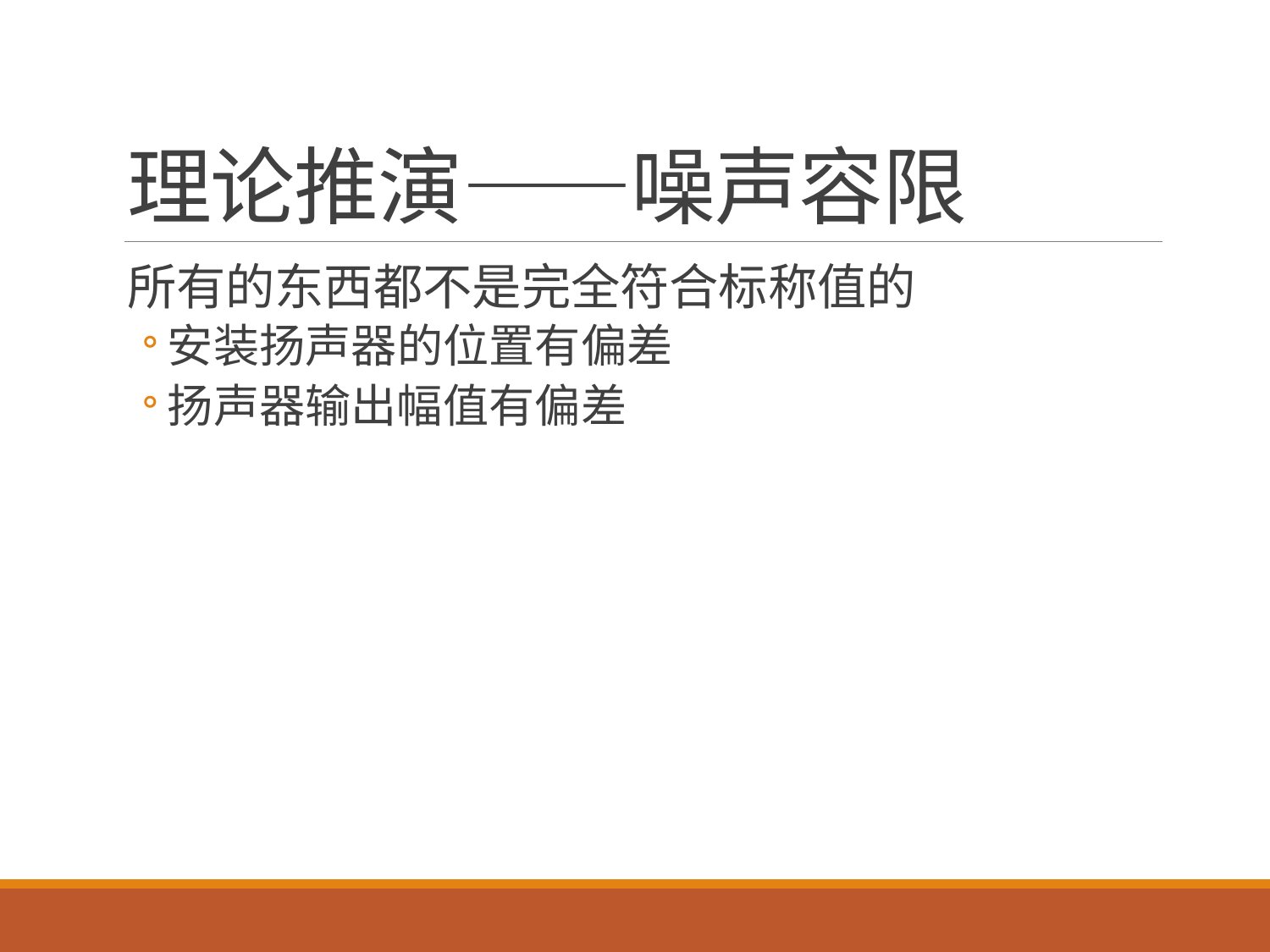

# 理论推演——噪声容限
所有的东西都不是完全符合标称值的
安装扬声器的位置有偏差
扬声器输出幅值有偏差